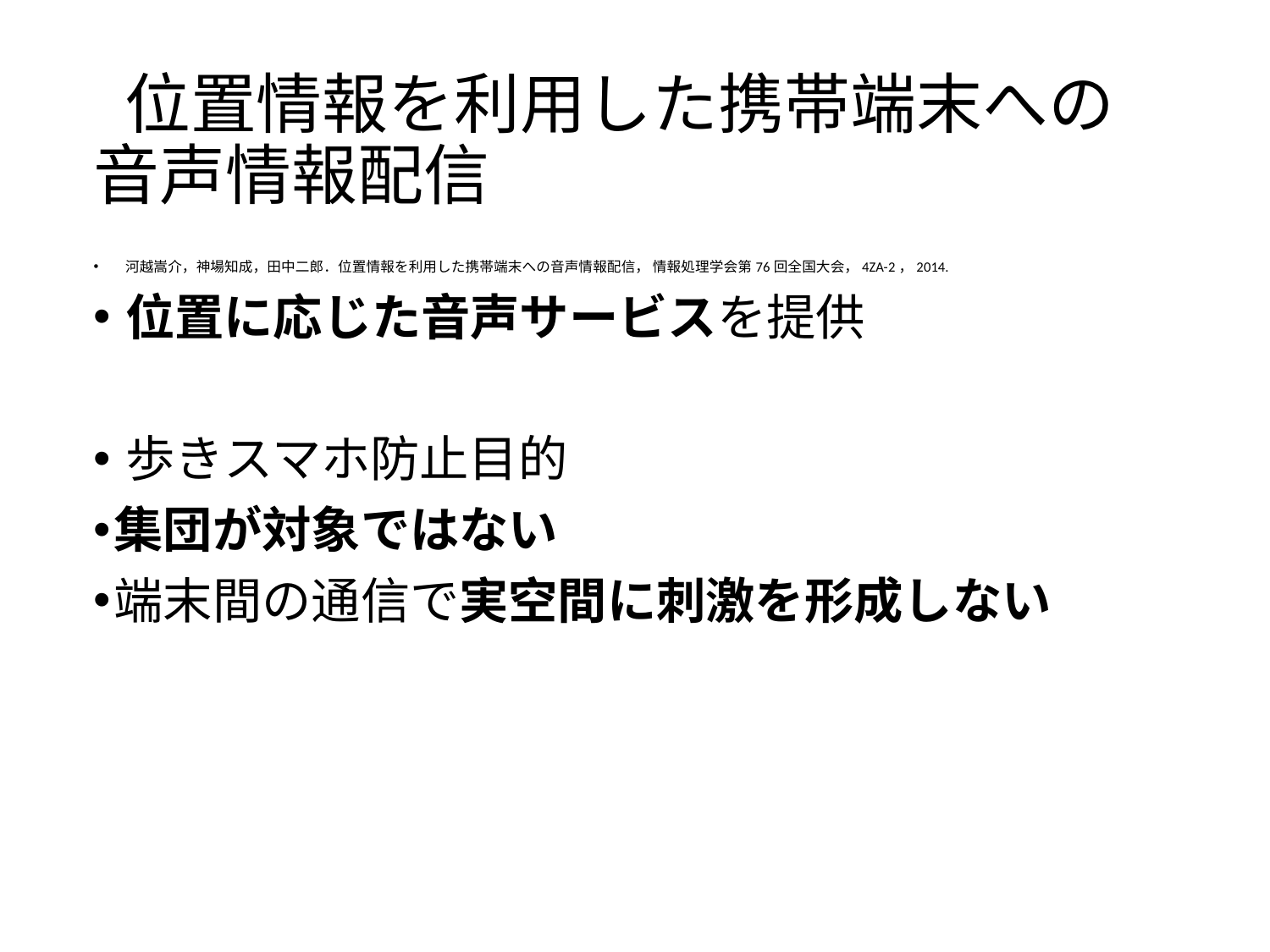

# 位置情報を利用した携帯端末への音声情報配信
河越嵩介，神場知成，田中二郎．位置情報を利用した携帯端末への音声情報配信， 情報処理学会第76回全国大会，4ZA-2，2014.
位置に応じた音声サービスを提供

歩きスマホ防止目的
集団が対象ではない
端末間の通信で実空間に刺激を形成しない